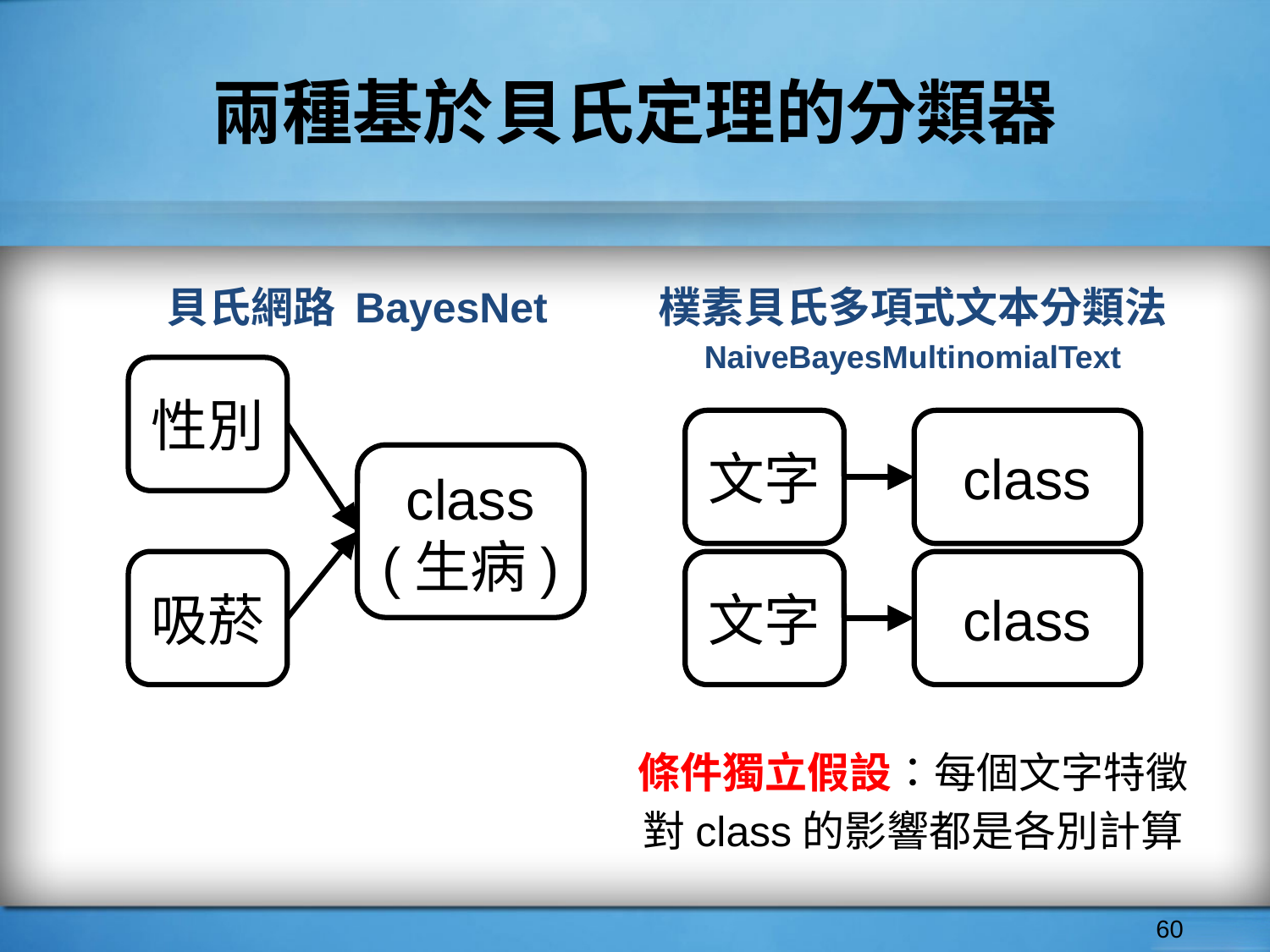

# 兩種基於貝氏定理的分類器
貝氏網路 BayesNet
樸素貝氏多項式文本分類法
NaiveBayesMultinomialText

性別
文字
class
class
(生病)
吸菸
文字
class

條件獨立假設：每個文字特徵對class的影響都是各別計算
60